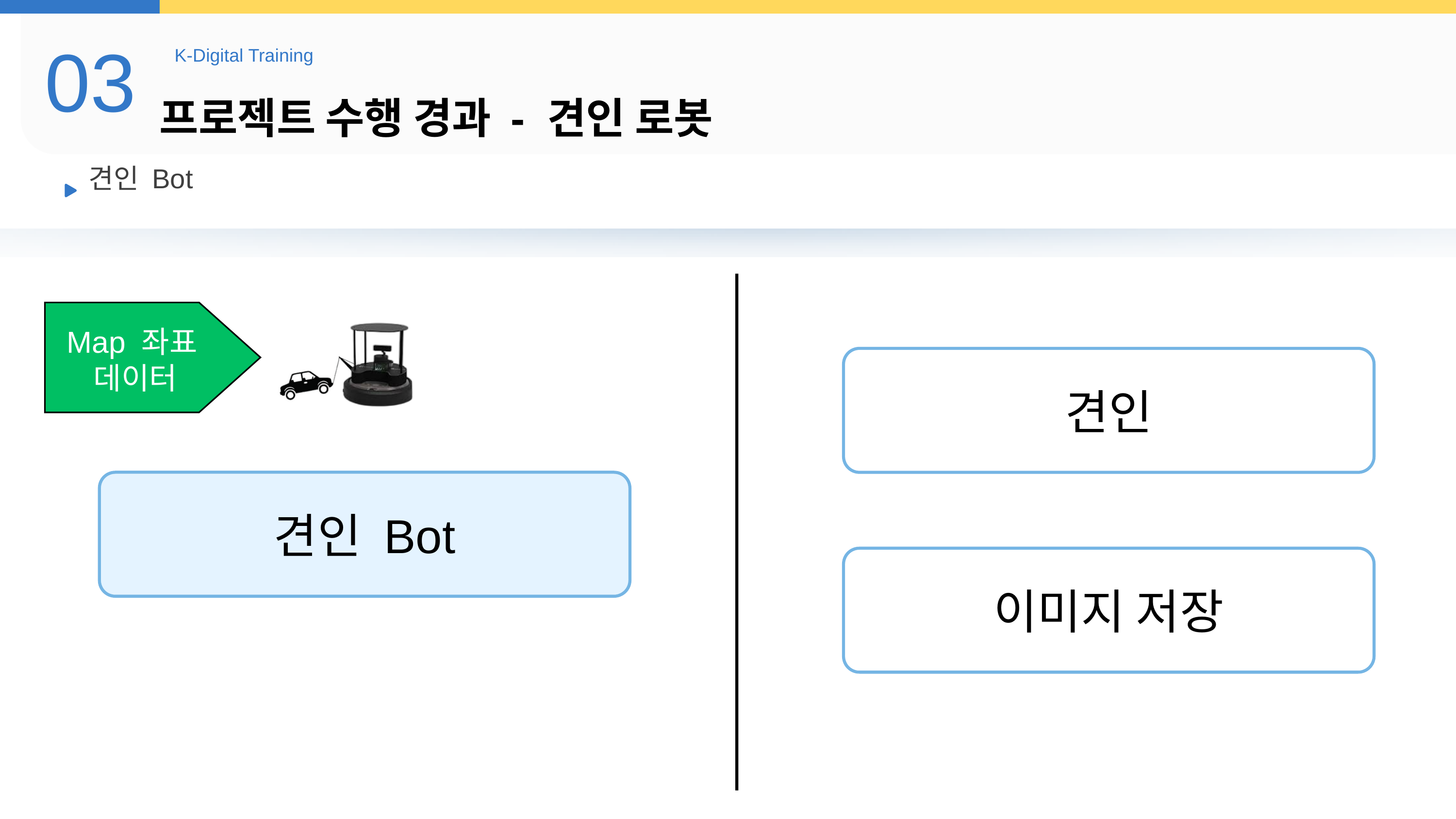

03

K-Digital Training
프로젝트 수행 경과 - 견인 로봇

견인 Bot

Map 좌표
데이터

견인

견인 Bot

이미지 저장